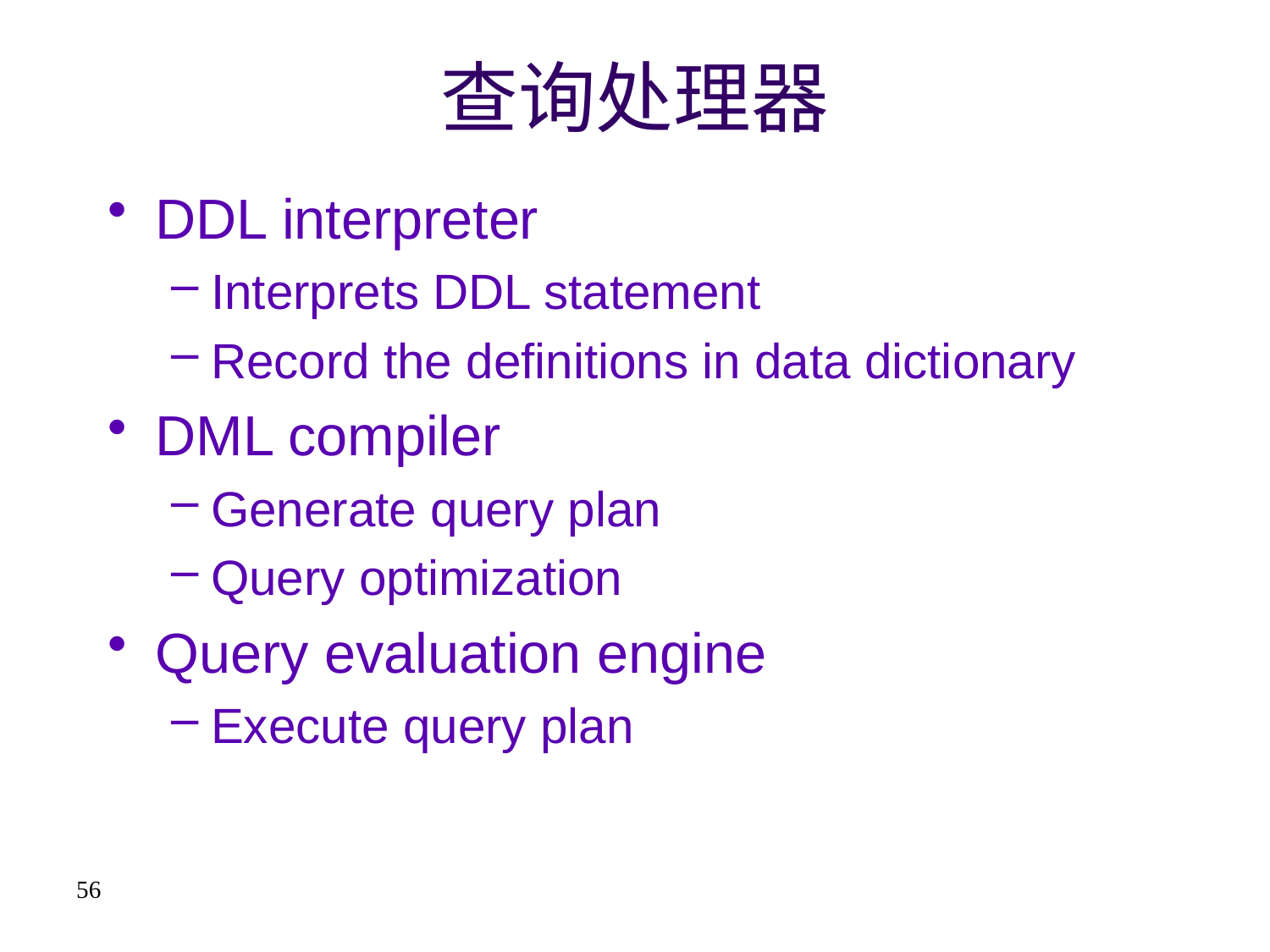

# 查询处理器
DDL interpreter
Interprets DDL statement
Record the definitions in data dictionary
DML compiler
Generate query plan
Query optimization
Query evaluation engine
Execute query plan
56